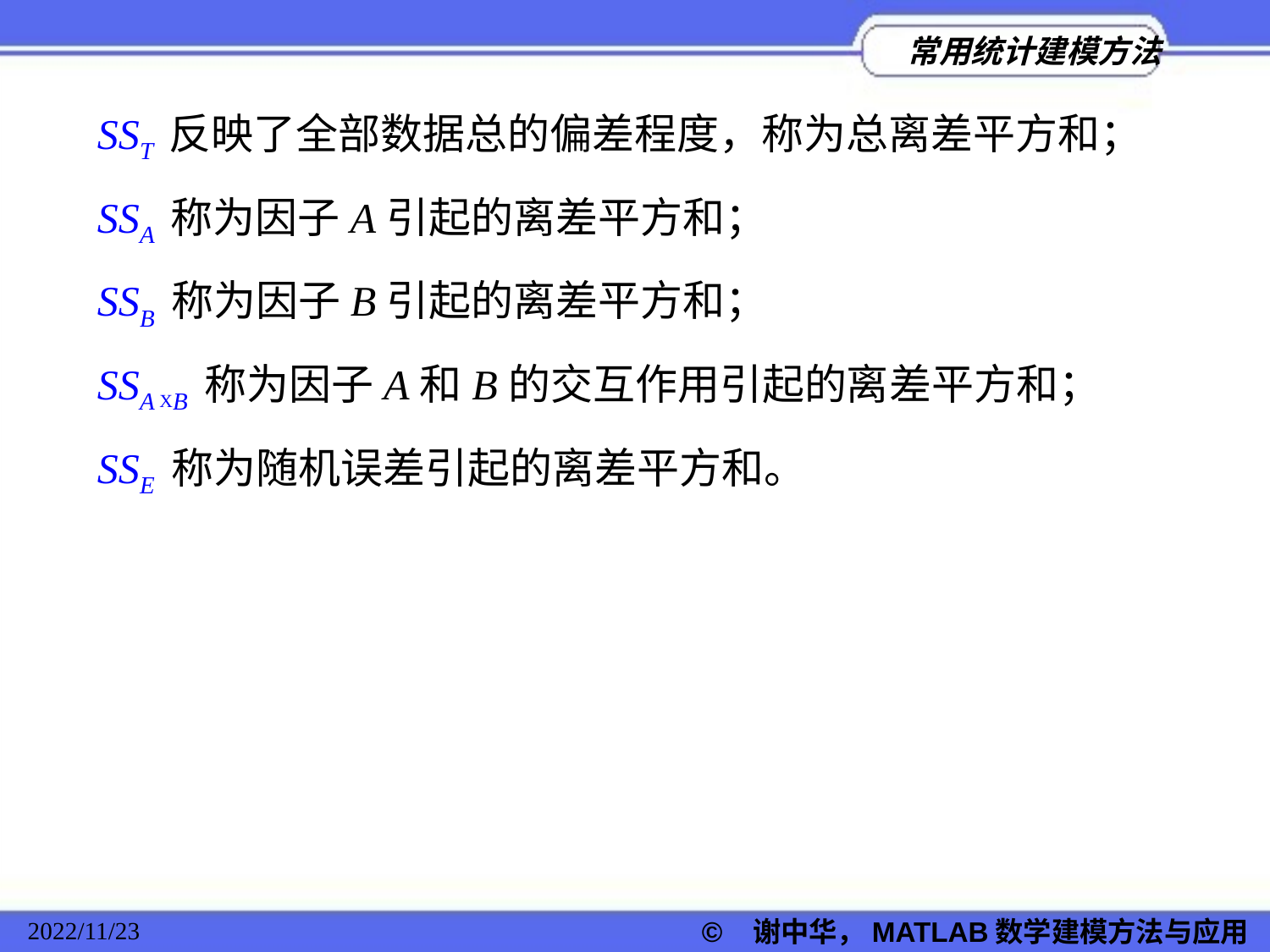

SST 反映了全部数据总的偏差程度，称为总离差平方和；
SSA 称为因子A引起的离差平方和；
SSB 称为因子B引起的离差平方和；
SSA XB 称为因子A和B的交互作用引起的离差平方和；
SSE 称为随机误差引起的离差平方和。
©   谢中华，MATLAB数学建模方法与应用
2022/11/23